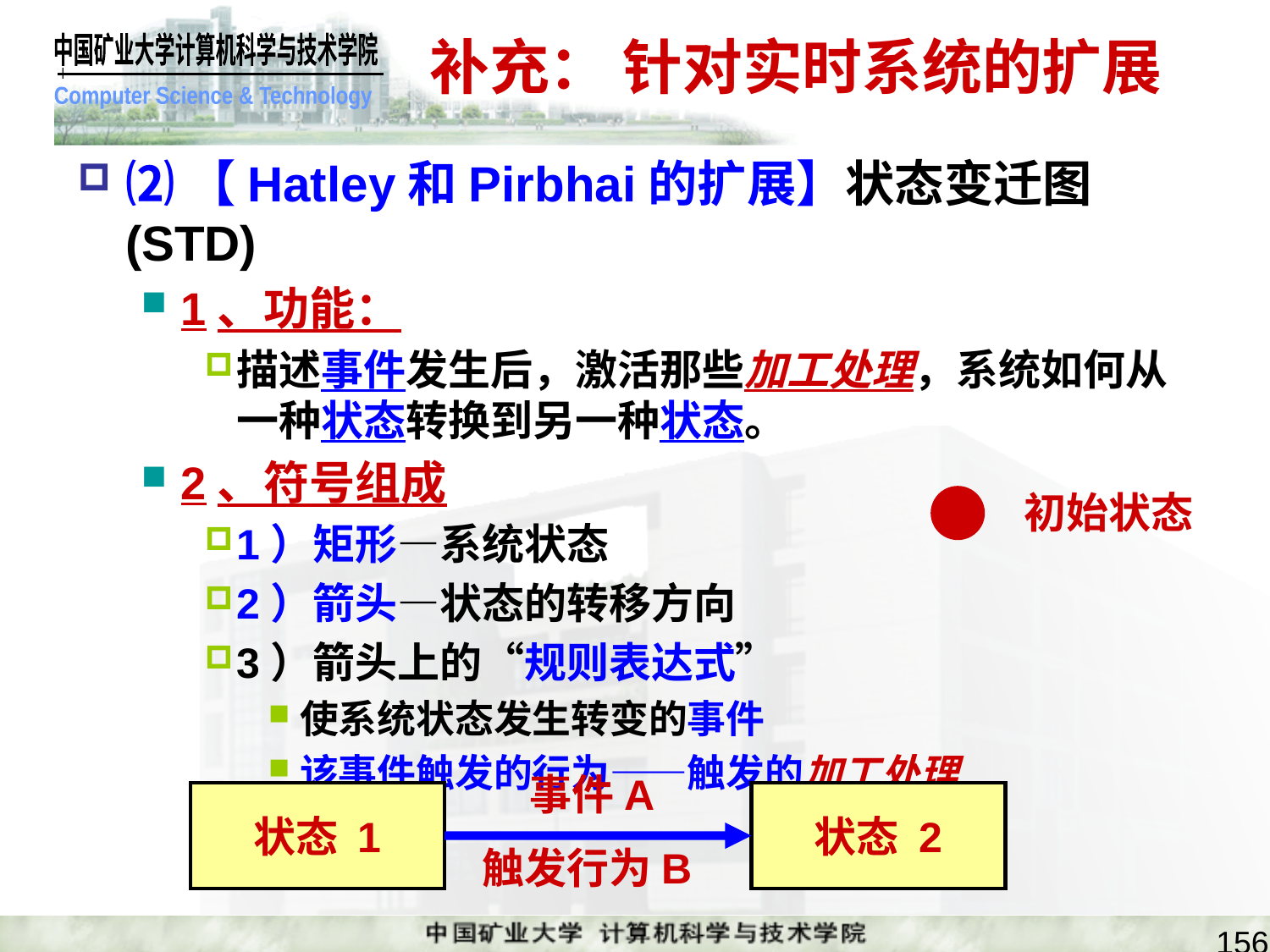

# 补充： 针对实时系统的扩展
⑵【Hatley和Pirbhai的扩展】状态变迁图(STD)
1、功能：
描述事件发生后，激活那些加工处理，系统如何从一种状态转换到另一种状态。
2、符号组成
1）矩形—系统状态
2）箭头—状态的转移方向
3）箭头上的“规则表达式”
使系统状态发生转变的事件
该事件触发的行为——触发的加工处理
初始状态

事件A
状态 1
状态 2

触发行为B
156